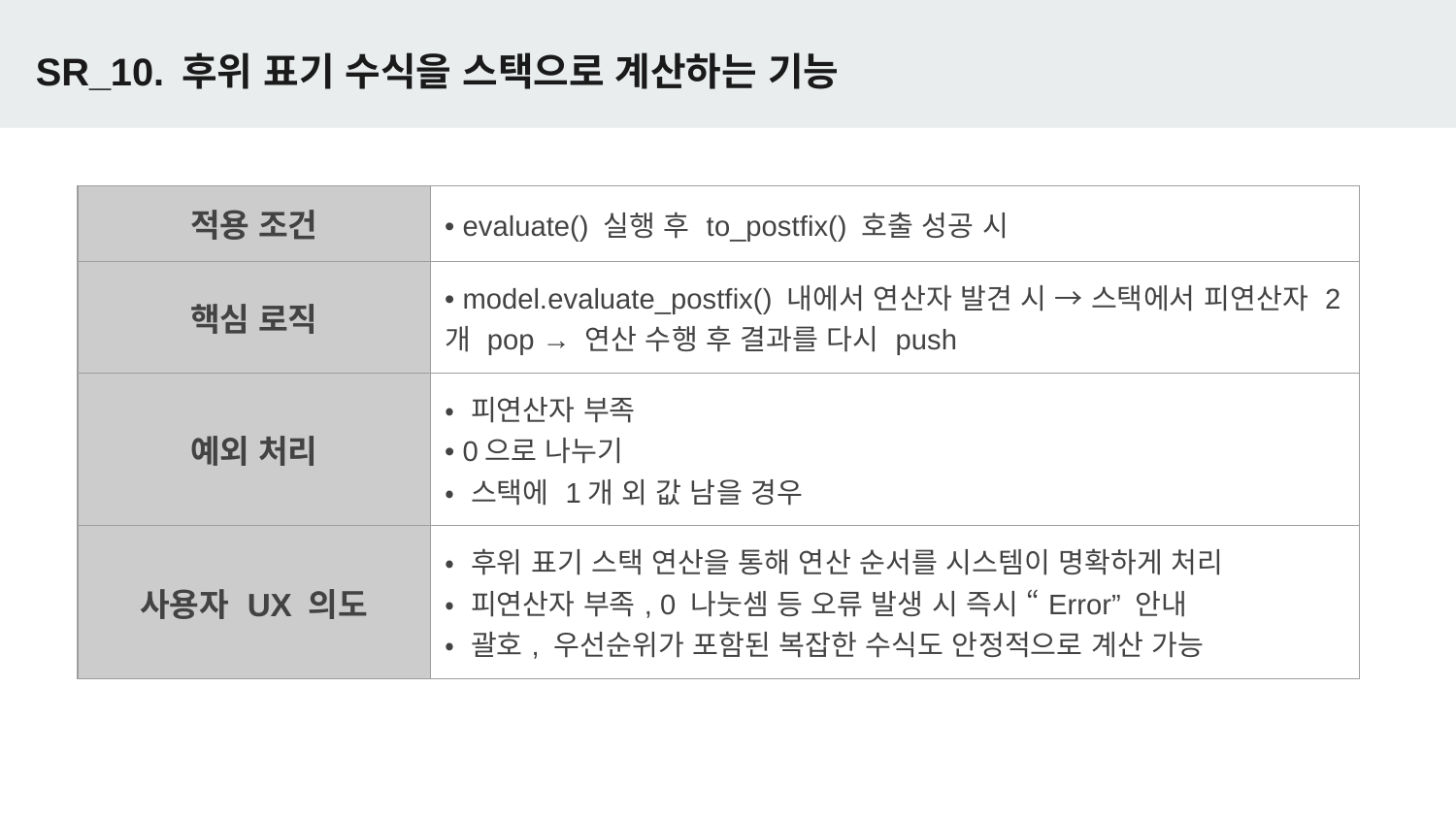

# SR_10. 후위 표기 수식을 스택으로 계산하는 기능
| 적용 조건 | • evaluate() 실행 후 to\_postfix() 호출 성공 시 |
| --- | --- |
| 핵심 로직 | • model.evaluate\_postfix() 내에서 연산자 발견 시 → 스택에서 피연산자 2개 pop → 연산 수행 후 결과를 다시 push |
| 예외 처리 | • 피연산자 부족 • 0으로 나누기 • 스택에 1개 외 값 남을 경우 |
| 사용자 UX 의도 | • 후위 표기 스택 연산을 통해 연산 순서를 시스템이 명확하게 처리 • 피연산자 부족, 0 나눗셈 등 오류 발생 시 즉시 “Error” 안내 • 괄호, 우선순위가 포함된 복잡한 수식도 안정적으로 계산 가능 |